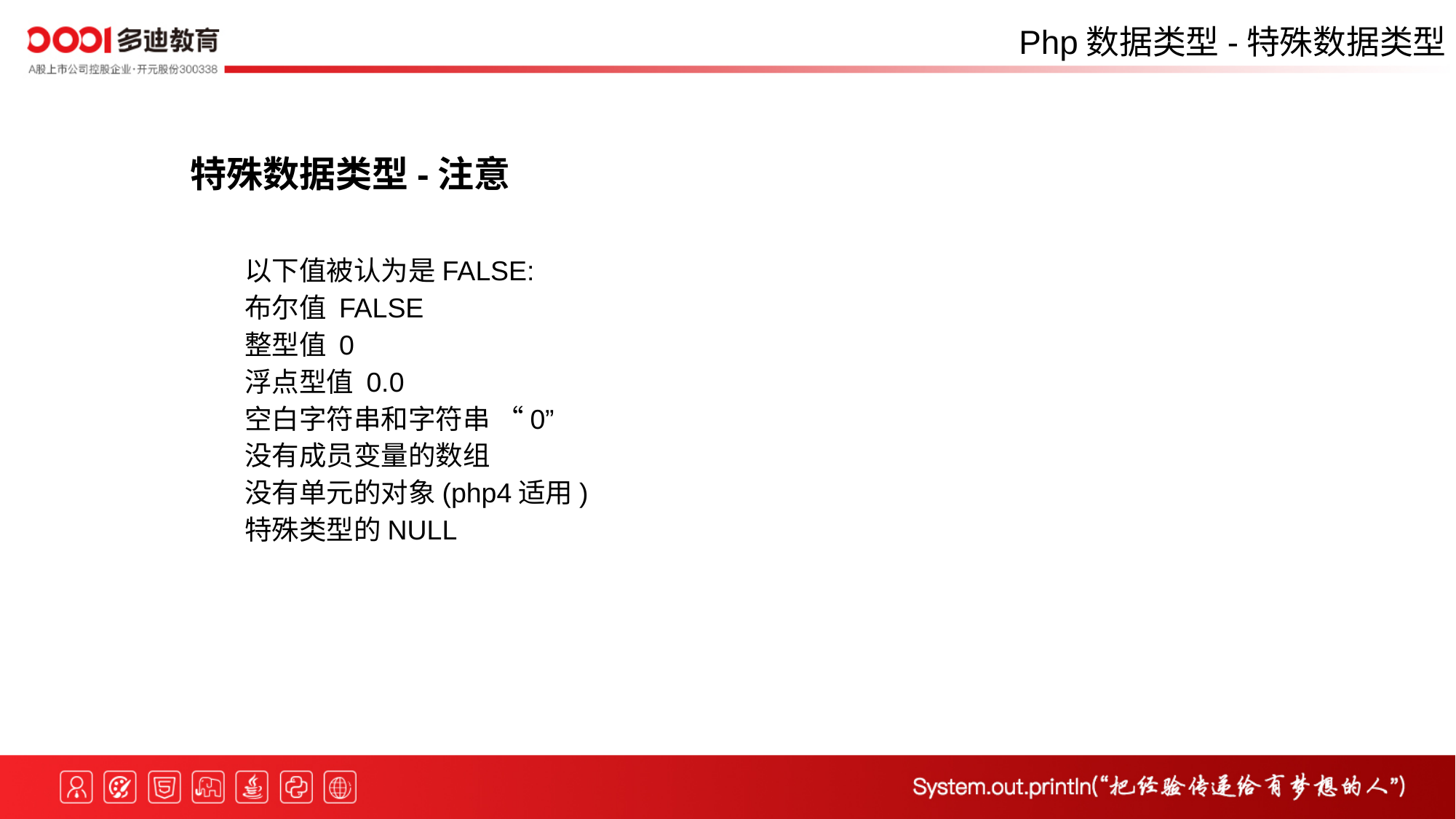

Php数据类型-特殊数据类型
特殊数据类型-注意

以下值被认为是FALSE:
布尔值 FALSE
整型值 0
浮点型值 0.0
空白字符串和字符串 “0”
没有成员变量的数组
没有单元的对象(php4适用)
特殊类型的NULL